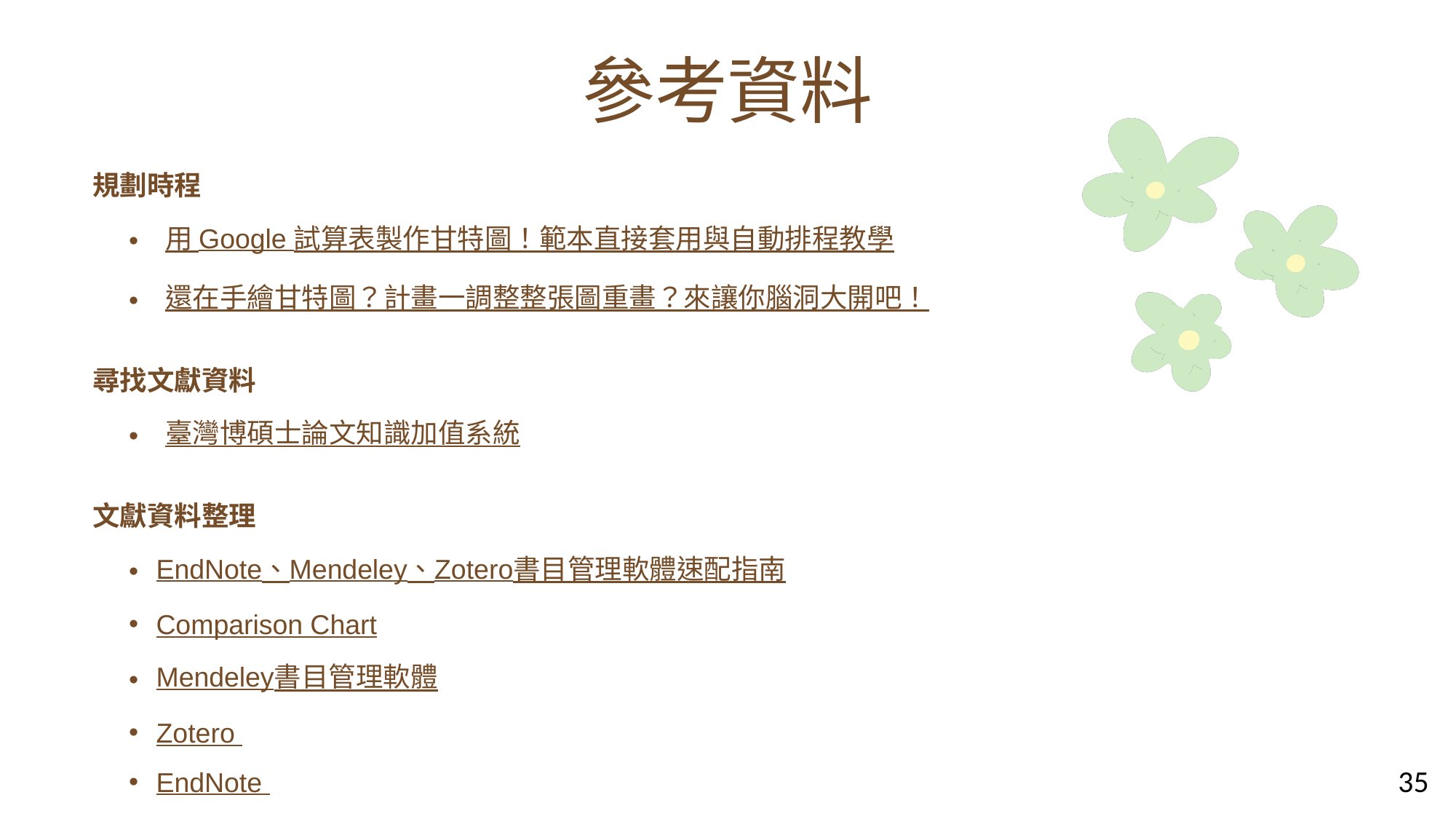

參考資料

規劃時程
用 Google 試算表製作甘特圖！範本直接套用與自動排程教學
還在手繪甘特圖？計畫一調整整張圖重畫？來讓你腦洞大開吧！

尋找文獻資料
臺灣博碩士論文知識加值系統

文獻資料整理
EndNote、Mendeley、Zotero書目管理軟體速配指南
Comparison Chart
Mendeley書目管理軟體
Zotero
EndNote
善用Word與EndNote協助論文編排（十一）：Word中EndNote參考文獻排版
35